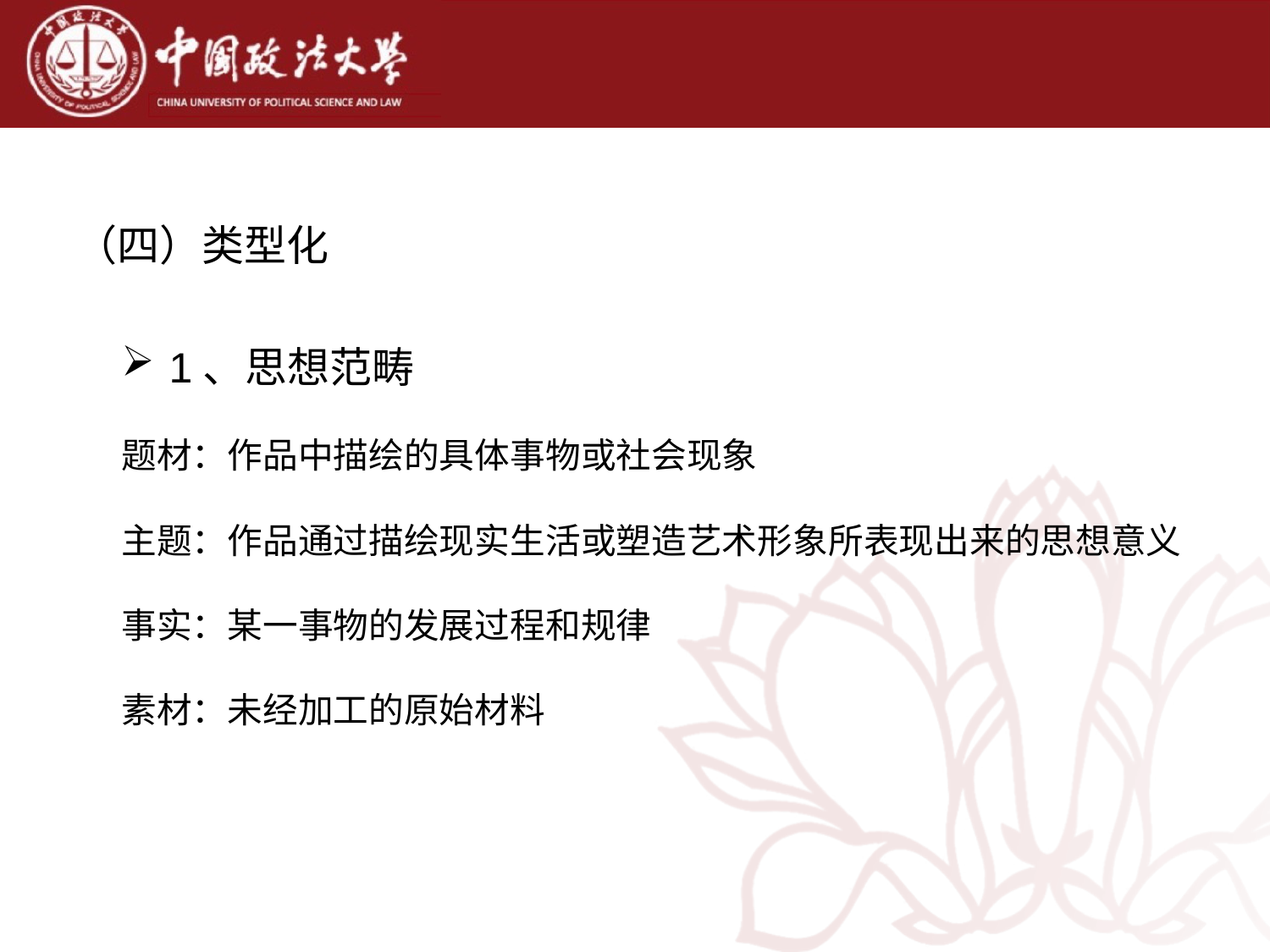

（四）类型化
1、思想范畴
题材：作品中描绘的具体事物或社会现象
主题：作品通过描绘现实生活或塑造艺术形象所表现出来的思想意义
事实：某一事物的发展过程和规律
素材：未经加工的原始材料